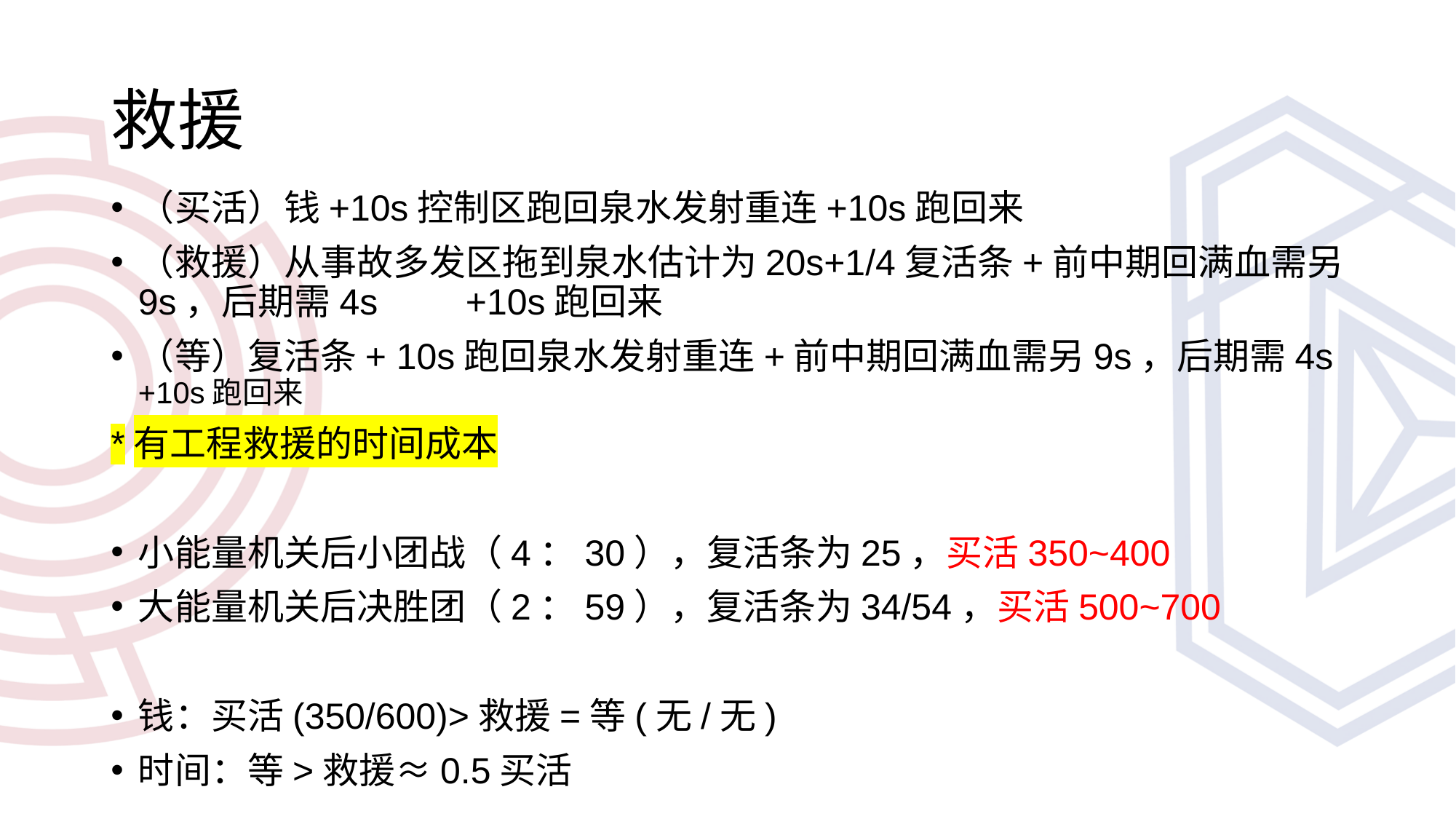

# 救援
（买活）钱+10s控制区跑回泉水发射重连+10s跑回来
（救援）从事故多发区拖到泉水估计为20s+1/4复活条+前中期回满血需另9s，后期需4s	+10s跑回来
（等）复活条+ 10s跑回泉水发射重连+前中期回满血需另9s，后期需4s	+10s跑回来
*有工程救援的时间成本

小能量机关后小团战（4：30），复活条为25，买活350~400
大能量机关后决胜团（2：59），复活条为34/54，买活500~700

钱：买活(350/600)>救援=等(无/无)
时间：等>救援≈0.5买活